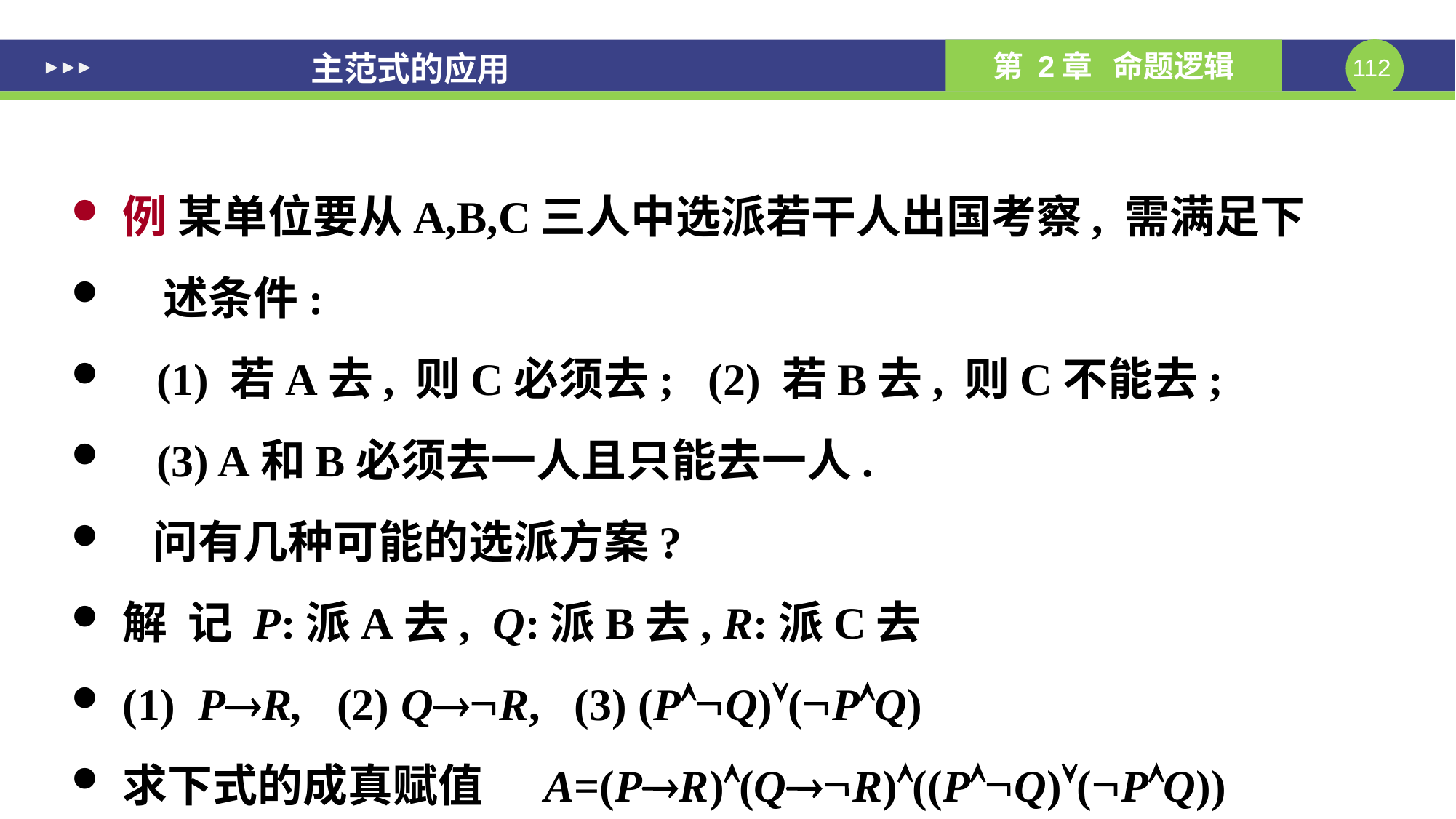

# 主范式的应用
例 某单位要从A,B,C三人中选派若干人出国考察, 需满足下
   述条件:
   (1) 若A去, 则C必须去;   (2) 若B去, 则C不能去;
   (3) A和B必须去一人且只能去一人.
  问有几种可能的选派方案?
解  记 p:派A去,  q:派B去, r:派C去
(1)  p→r,   (2) q→¬r,   (3) (p∧¬q)∨(¬p∧q)
求下式的成真赋值     A=(p→r)∧(q→¬r)∧((p∧¬q)∨(¬p∧q))